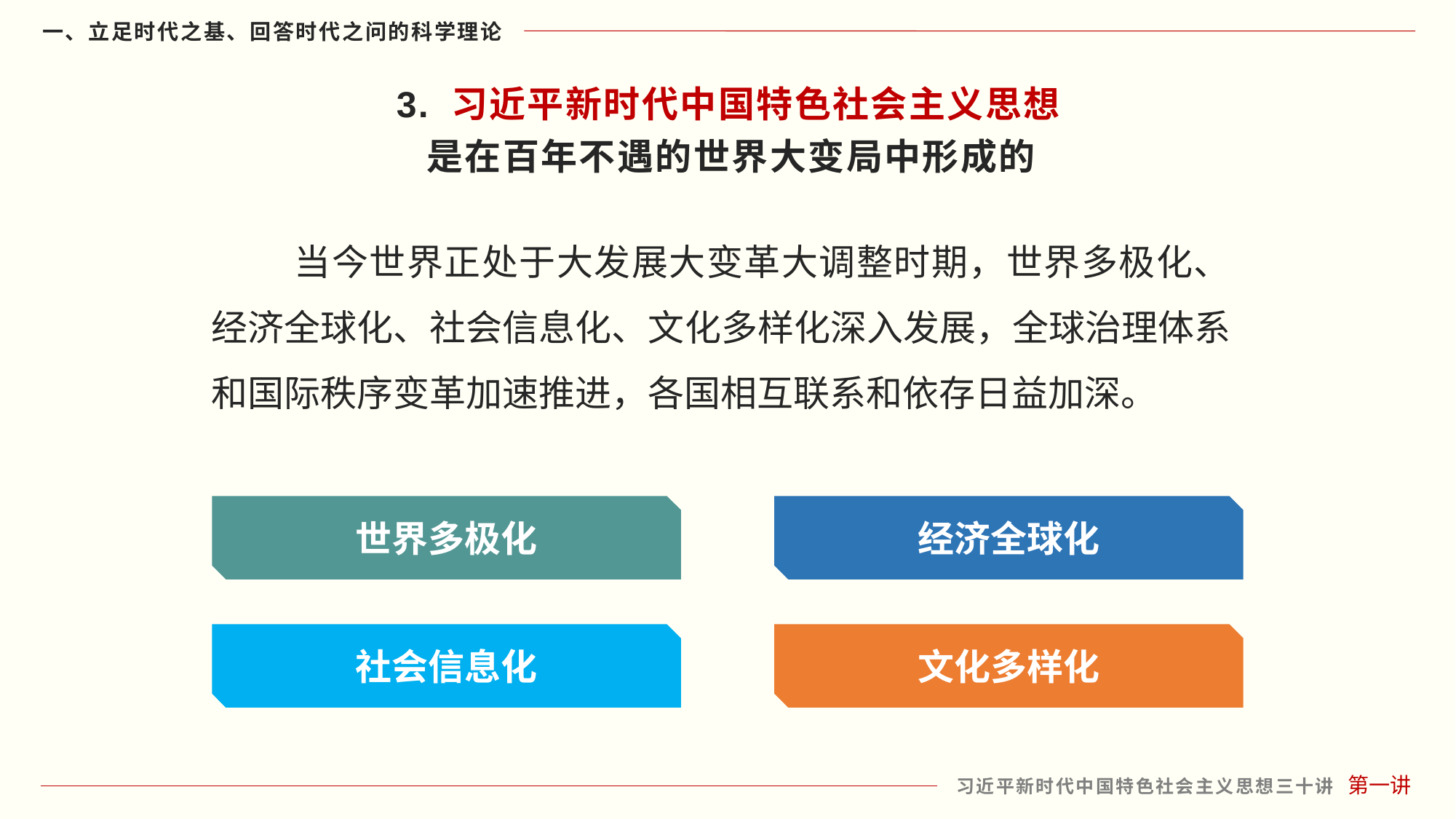

3. 习近平新时代中国特色社会主义思想
是在百年不遇的世界大变局中形成的
  当今世界正处于大发展大变革大调整时期，世界多极化、经济全球化、社会信息化、文化多样化深入发展，全球治理体系和国际秩序变革加速推进，各国相互联系和依存日益加深。

世界多极化

经济全球化

社会信息化

文化多样化